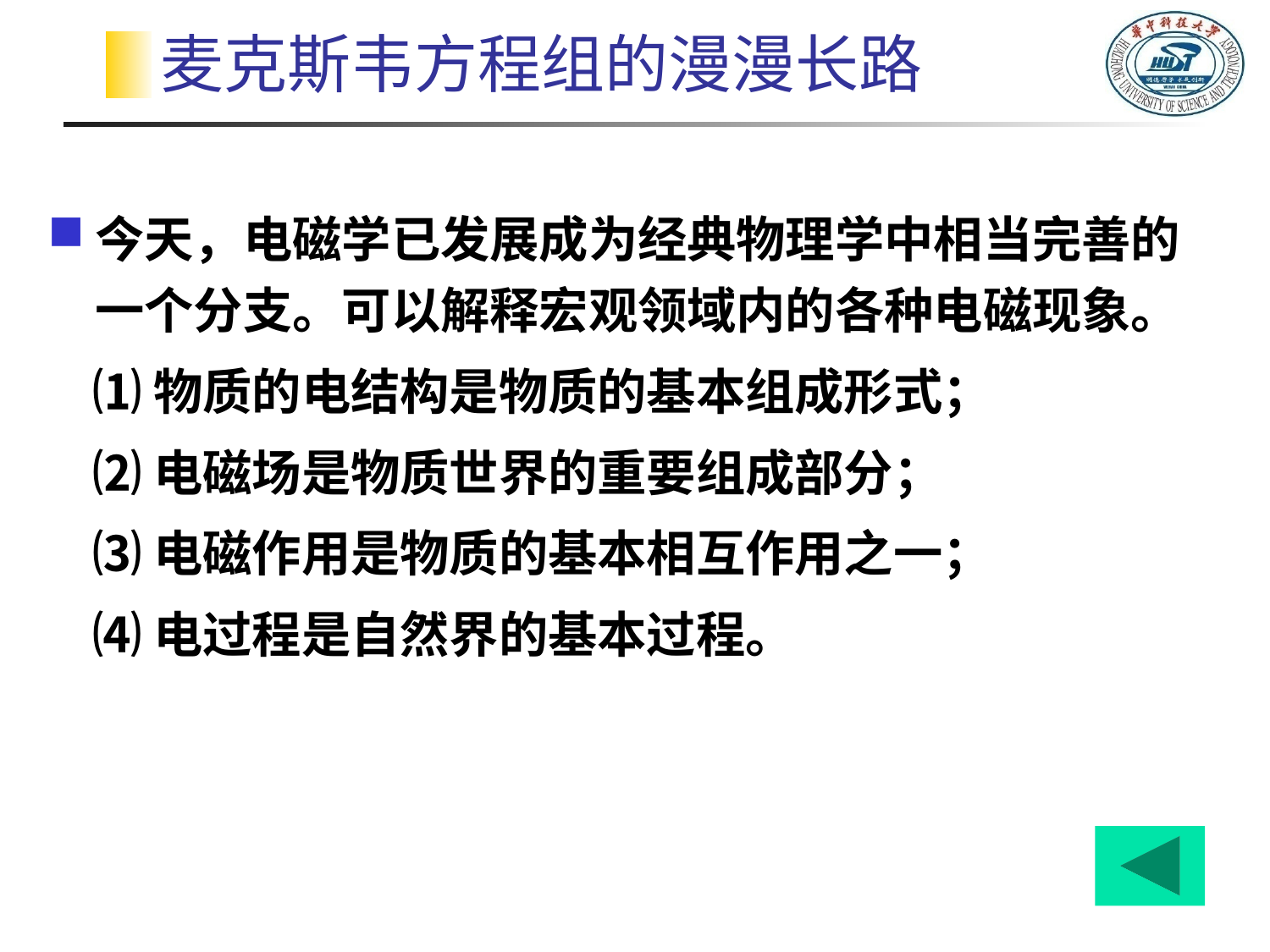

麦克斯韦方程组的漫漫长路
今天，电磁学已发展成为经典物理学中相当完善的一个分支。可以解释宏观领域内的各种电磁现象。
    ⑴物质的电结构是物质的基本组成形式；
    ⑵电磁场是物质世界的重要组成部分；
    ⑶电磁作用是物质的基本相互作用之一；
    ⑷电过程是自然界的基本过程。